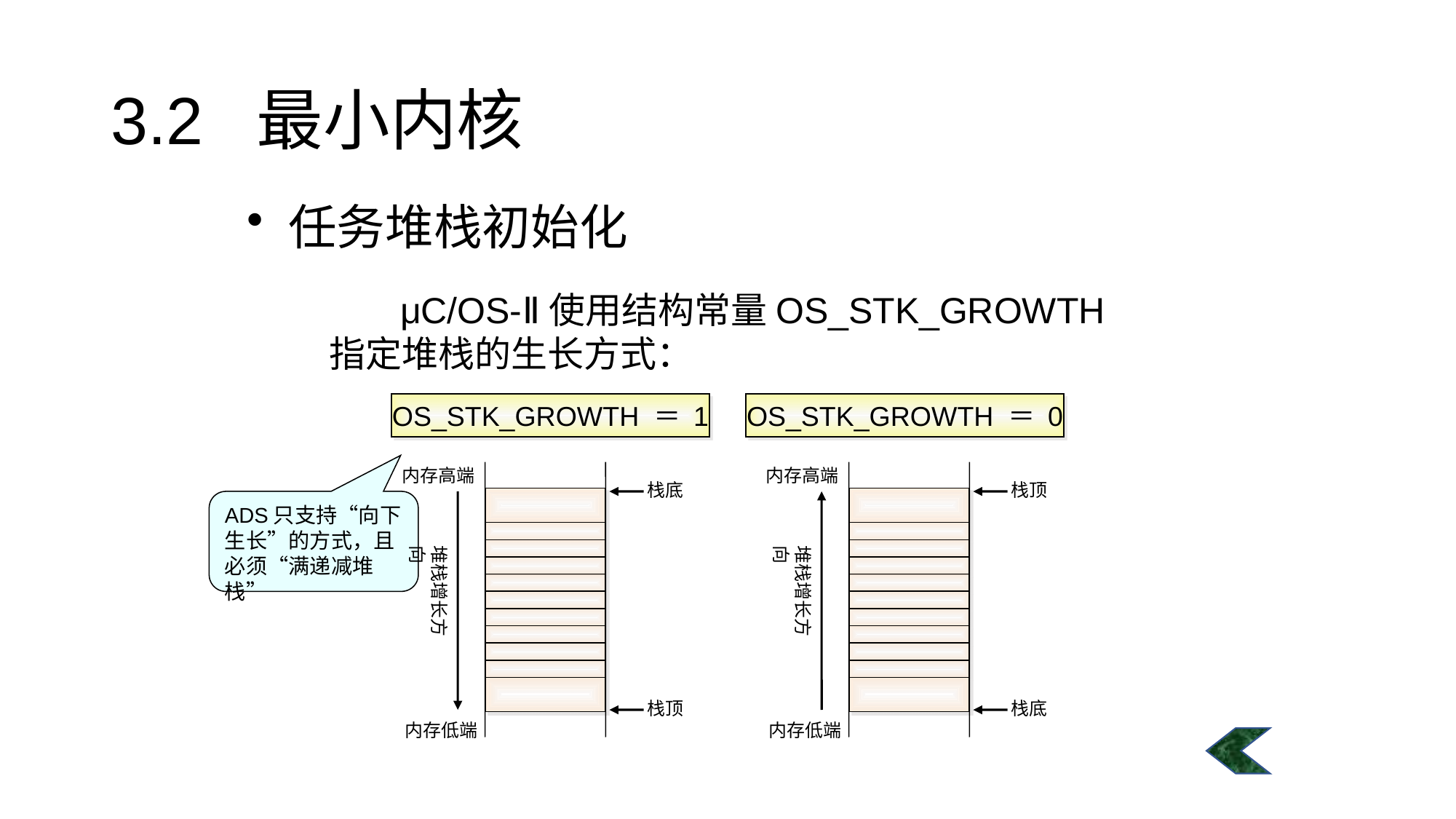

# 3.2  最小内核
任务堆栈初始化
       μC/OS-Ⅱ使用结构常量OS_STK_GROWTH指定堆栈的生长方式：
OS_STK_GROWTH ＝ 1
OS_STK_GROWTH ＝ 0
内存高端

堆栈增长方向
内存低端
栈底

栈顶

内存高端

堆栈增长方向
内存低端
栈顶

栈底

ADS只支持“向下生长”的方式，且必须“满递减堆栈”